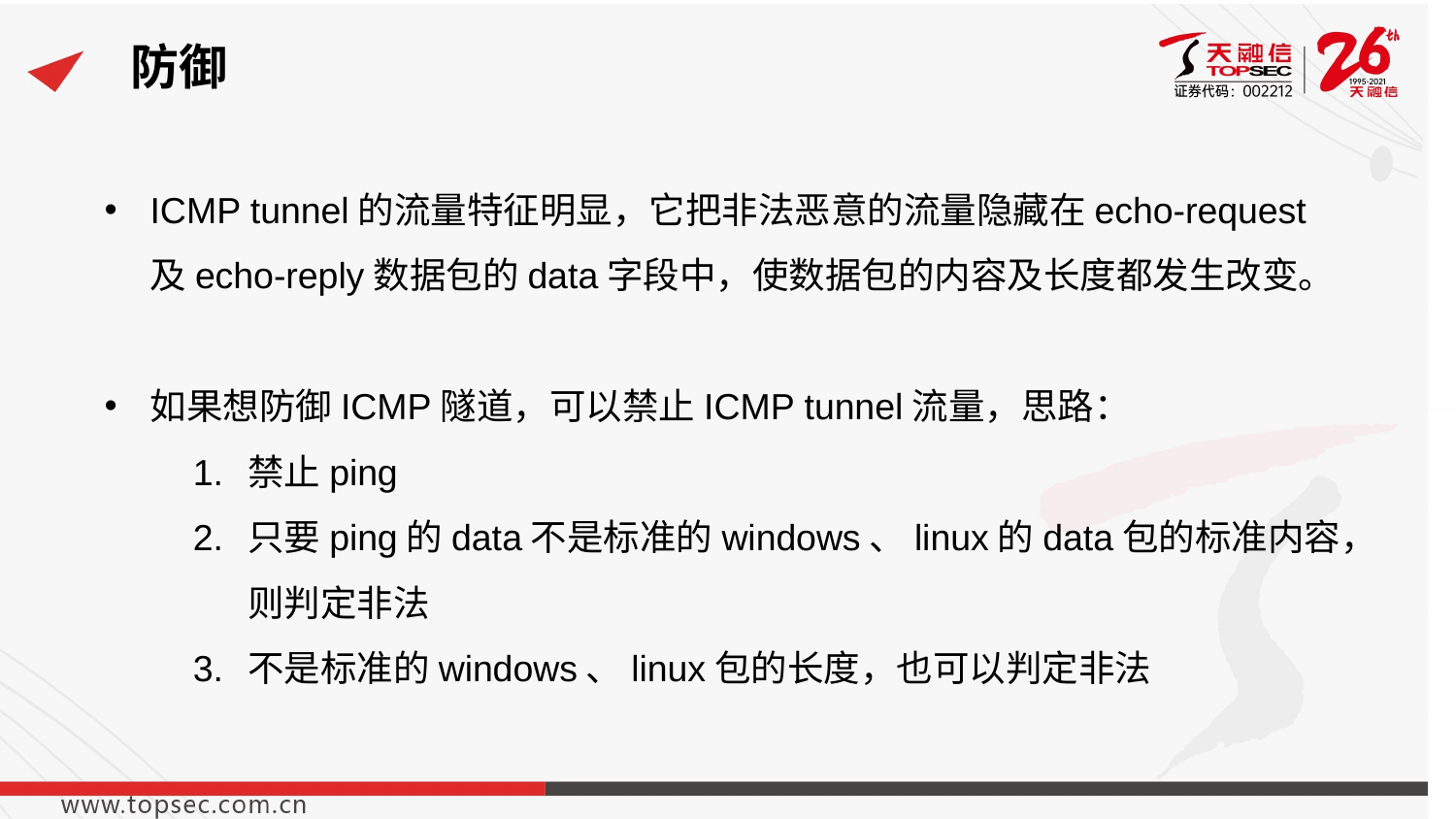

# 防御
ICMP tunnel的流量特征明显，它把非法恶意的流量隐藏在echo-request及echo-reply数据包的data字段中，使数据包的内容及长度都发生改变。

如果想防御ICMP隧道，可以禁止ICMP tunnel流量，思路：
禁止ping
只要ping的data不是标准的windows、linux的data包的标准内容，则判定非法
不是标准的windows、linux包的长度，也可以判定非法